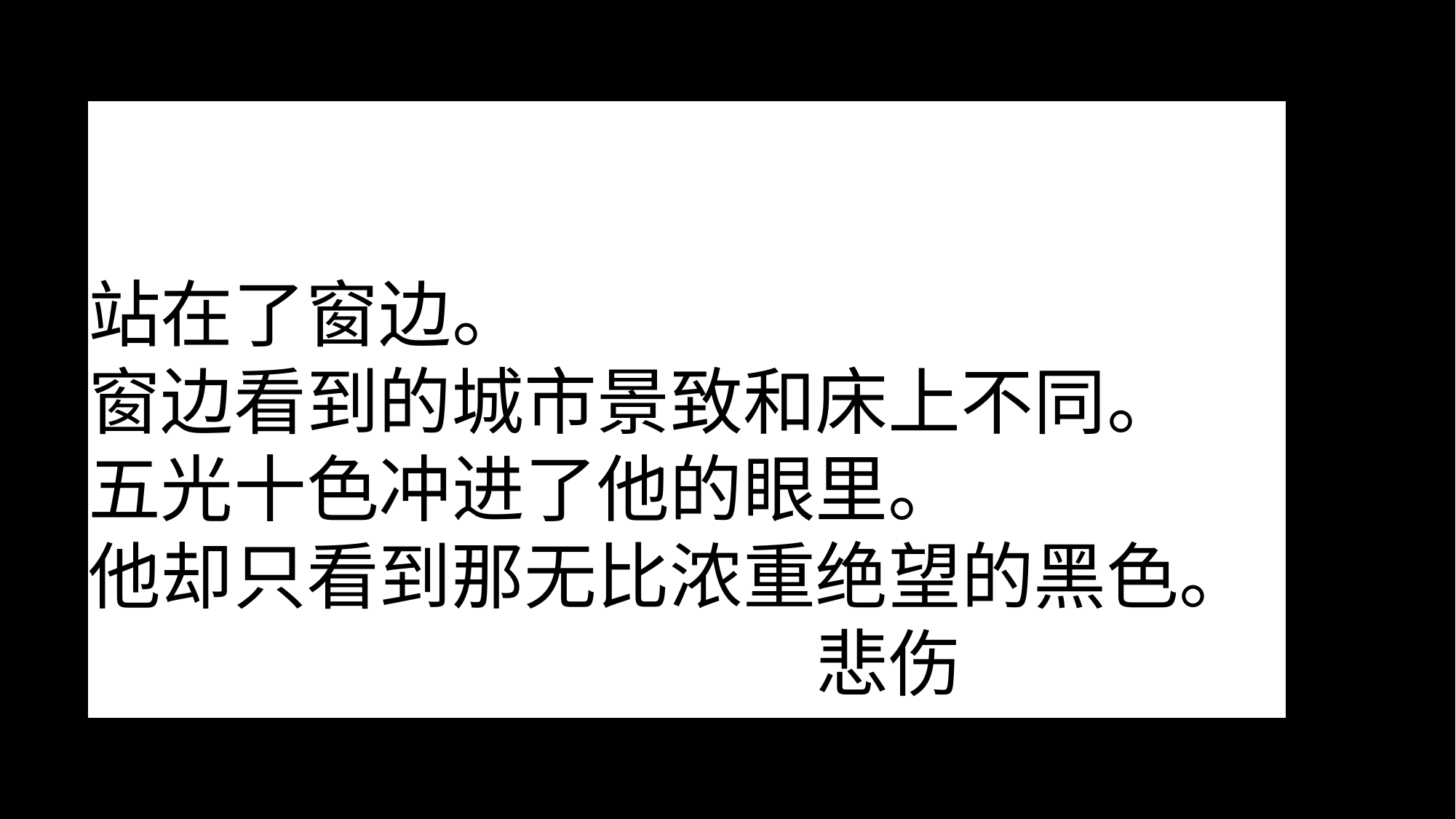

站在了窗边。
窗边看到的城市景致和床上不同。
五光十色冲进了他的眼里。
他却只看到那无比浓重绝望的黑色。。
似乎已经超越了一般的悲伤。